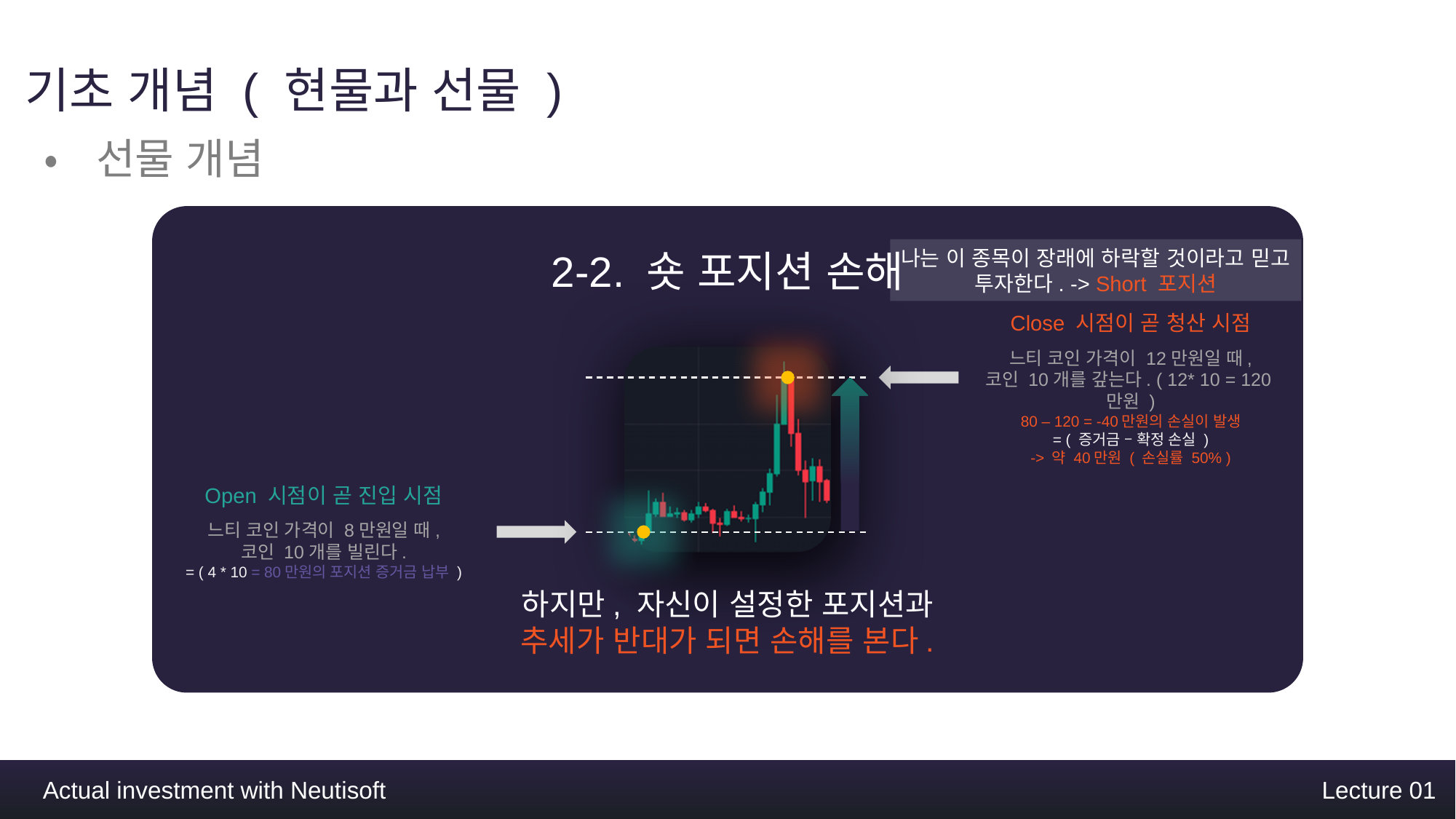

기초 개념 ( 현물과 선물 )
•선물 개념

2-2. 숏 포지션 손해
나는 이 종목이 장래에 하락할 것이라고 믿고
투자한다. -> Short 포지션
Close 시점이 곧 청산 시점
느티 코인 가격이 12만원일 때,
코인 10개를 갚는다. ( 12* 10 = 120만원 )
80 – 120 = -40만원의 손실이 발생
= ( 증거금 – 확정 손실 )
-> 약 40만원 ( 손실률 50% )

Open 시점이 곧 진입 시점
느티 코인 가격이 8만원일 때,
코인 10개를 빌린다.
= ( 4 * 10 = 80만원의 포지션 증거금 납부 )
하지만, 자신이 설정한 포지션과
추세가 반대가 되면 손해를 본다.
Trading View – BTC1! chart

Actual investment with Neutisoft
Lecture 01